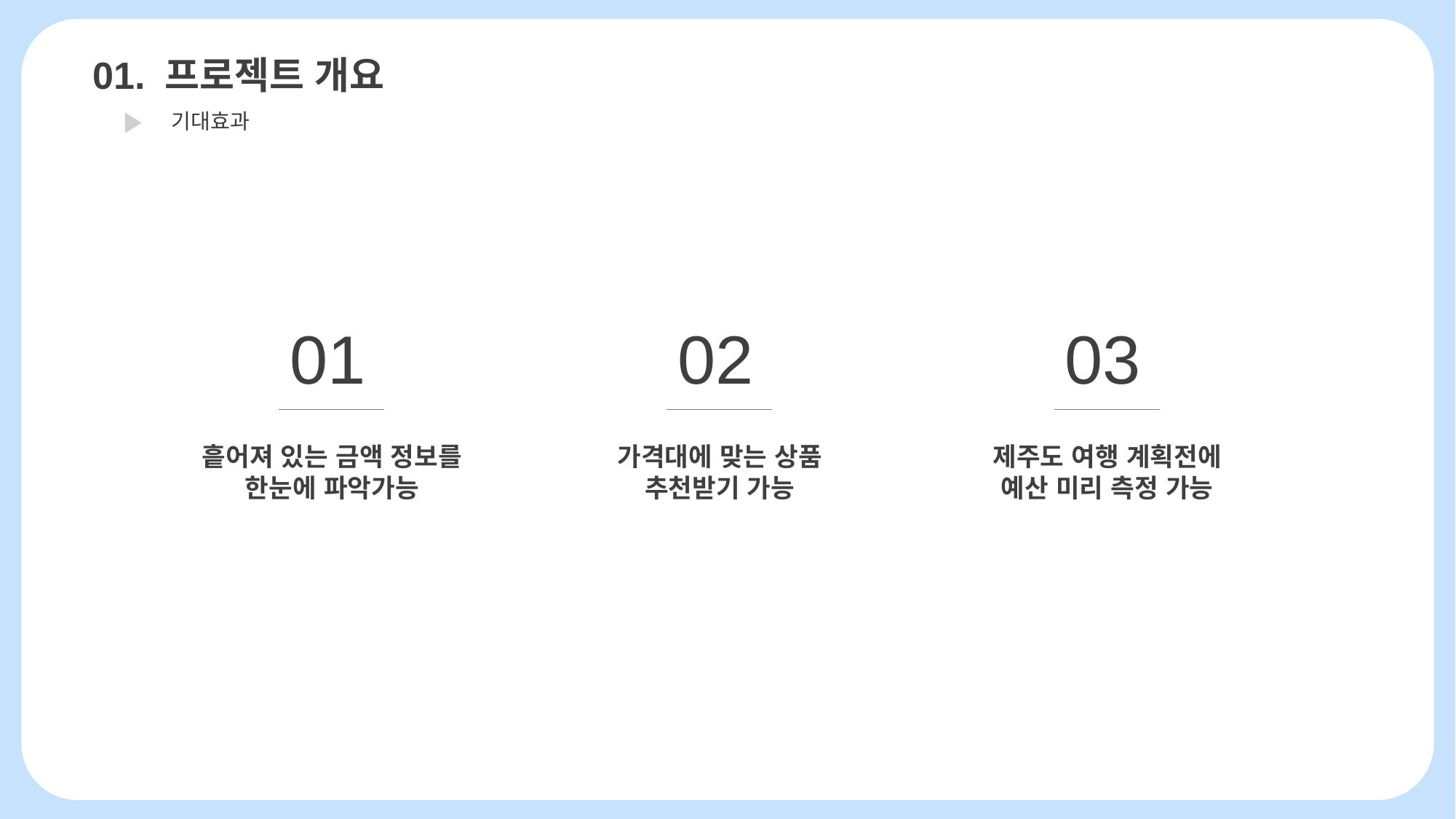

01. 프로젝트 개요
▶
기대효과
01
02
03
흩어져 있는 금액 정보를
한눈에 파악가능
가격대에 맞는 상품
추천받기 가능
제주도 여행 계획전에
예산 미리 측정 가능